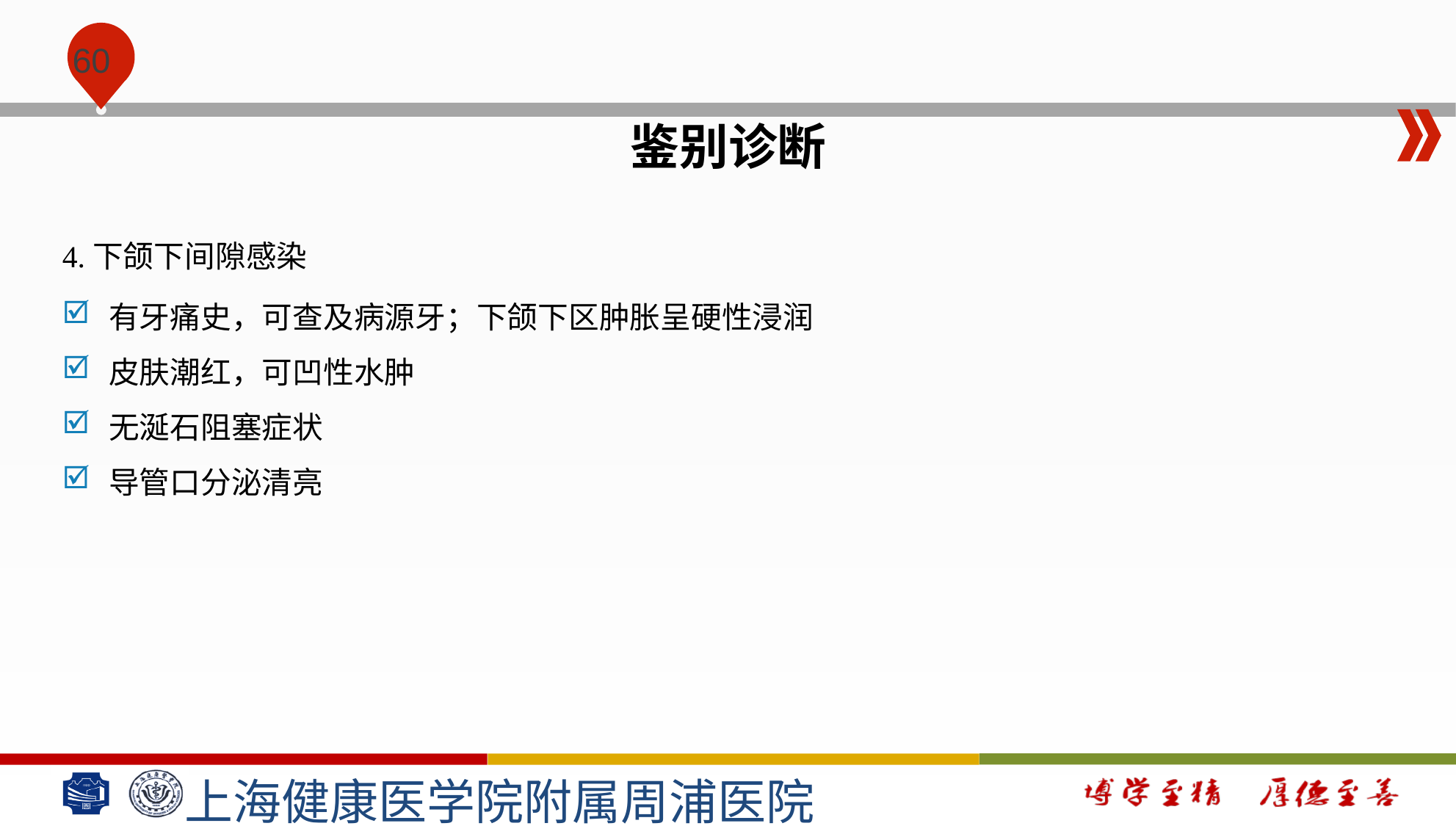

#

鉴别诊断
4.下颌下间隙感染
有牙痛史，可查及病源牙；下颌下区肿胀呈硬性浸润
皮肤潮红，可凹性水肿
无涎石阻塞症状
导管口分泌清亮